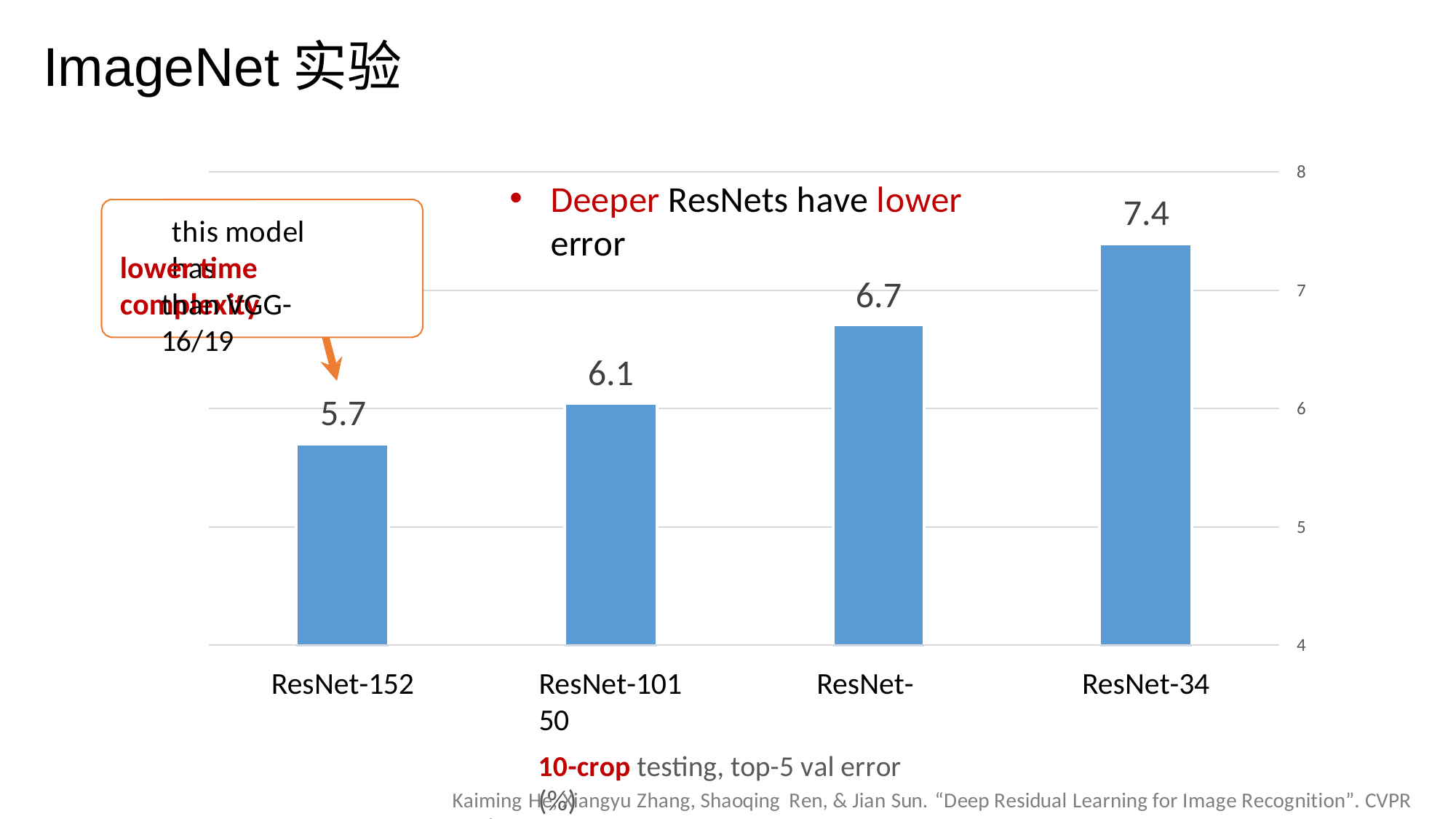

ImageNet实验
8

Deeper ResNets have lower error
7.4

this model has

lower time complexity
6.7
7
than VGG-16/19

6.1
5.7
6

5

4

ResNet-152
ResNet-101	ResNet-50

10-crop testing, top-5 val error (%)
ResNet-34
Kaiming He, Xiangyu Zhang, Shaoqing  Ren, & Jian Sun. “Deep Residual Learning for Image Recognition”. CVPR 2016.